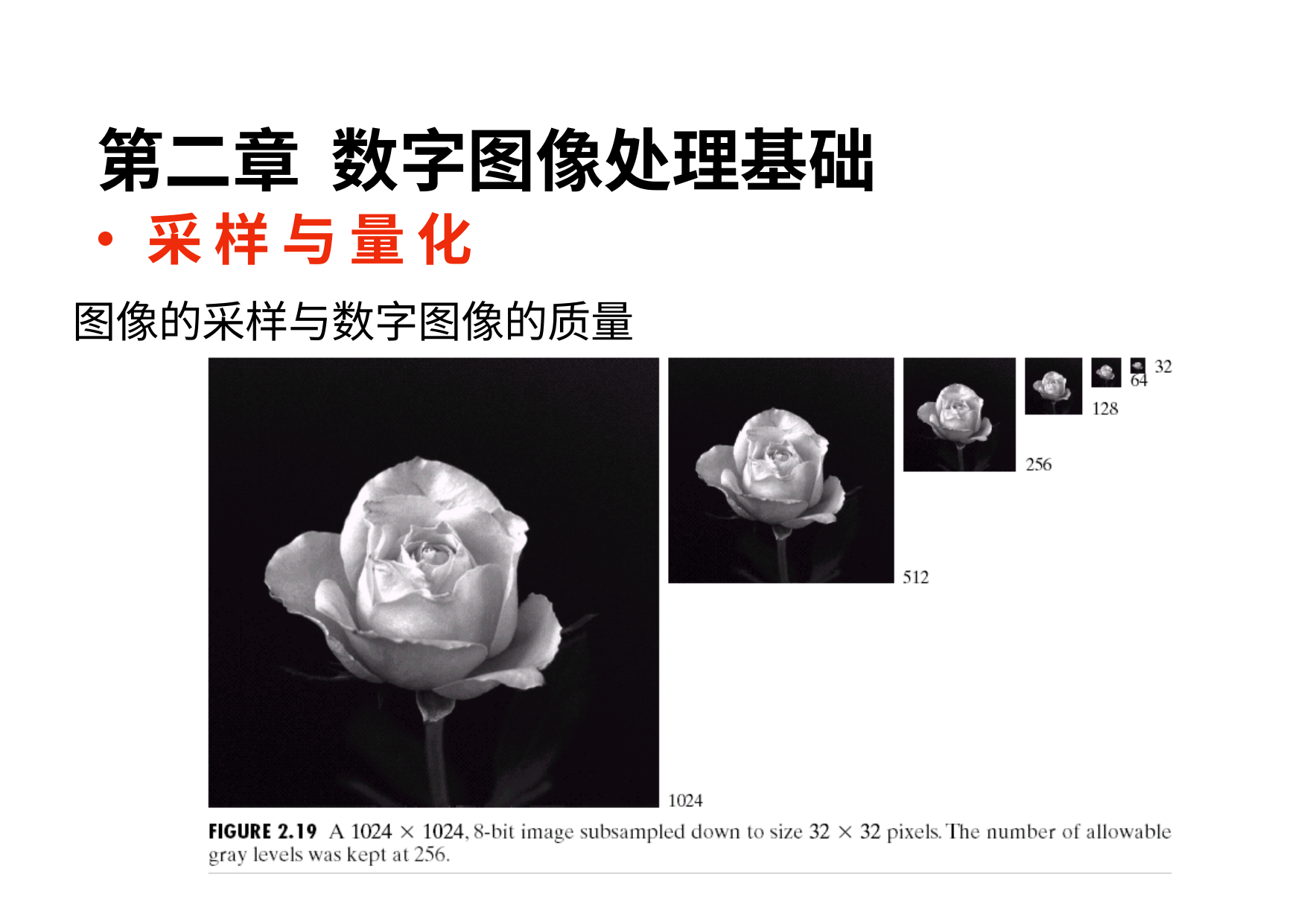

第二章  数字图像处理基础
•	采样与量化
# 图像的采样与数字图像的质量

61